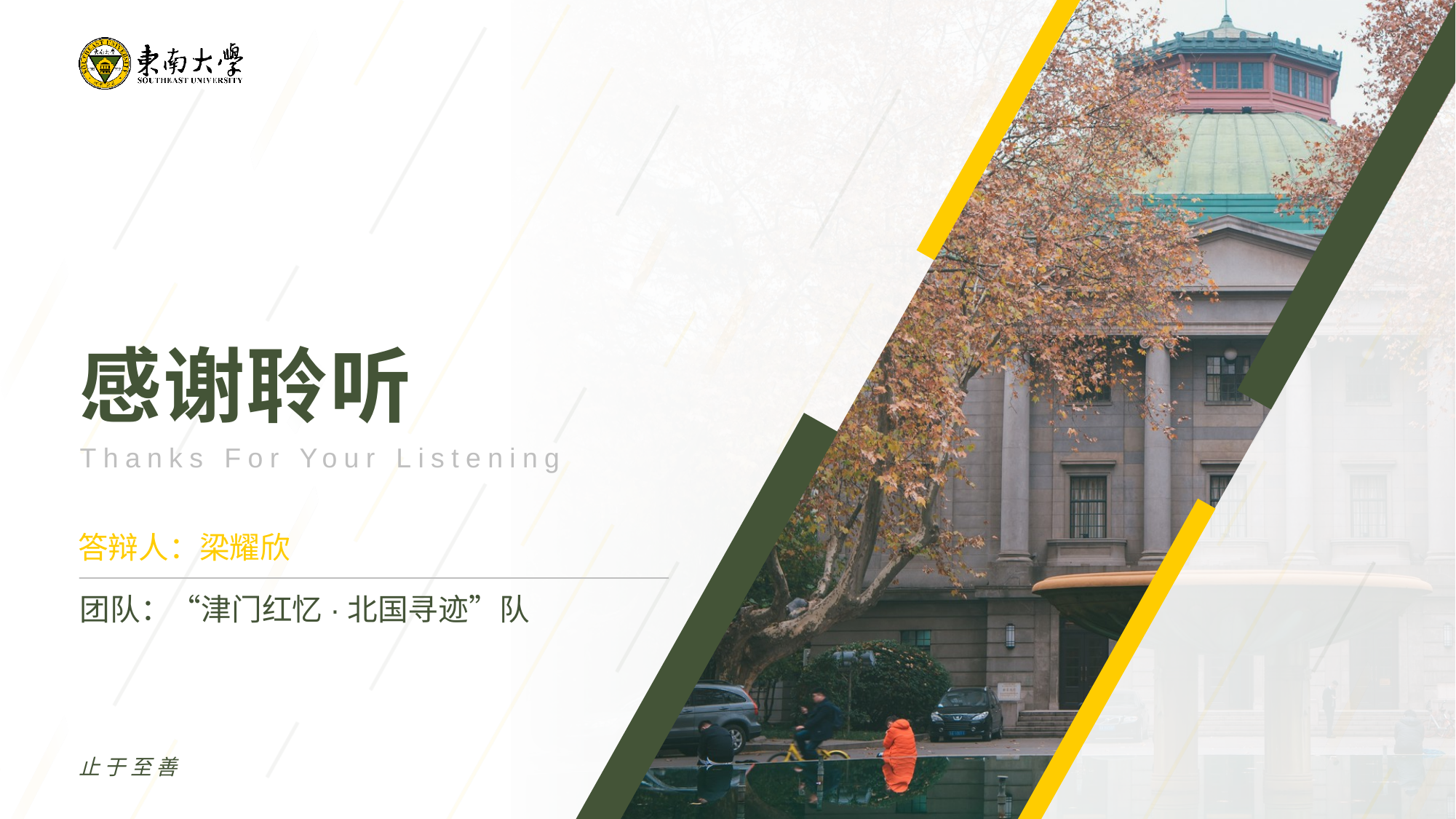

感谢聆听
Thanks For Your Listening
答辩人：梁耀欣
团队：“津门红忆·北国寻迹”队
止于至善